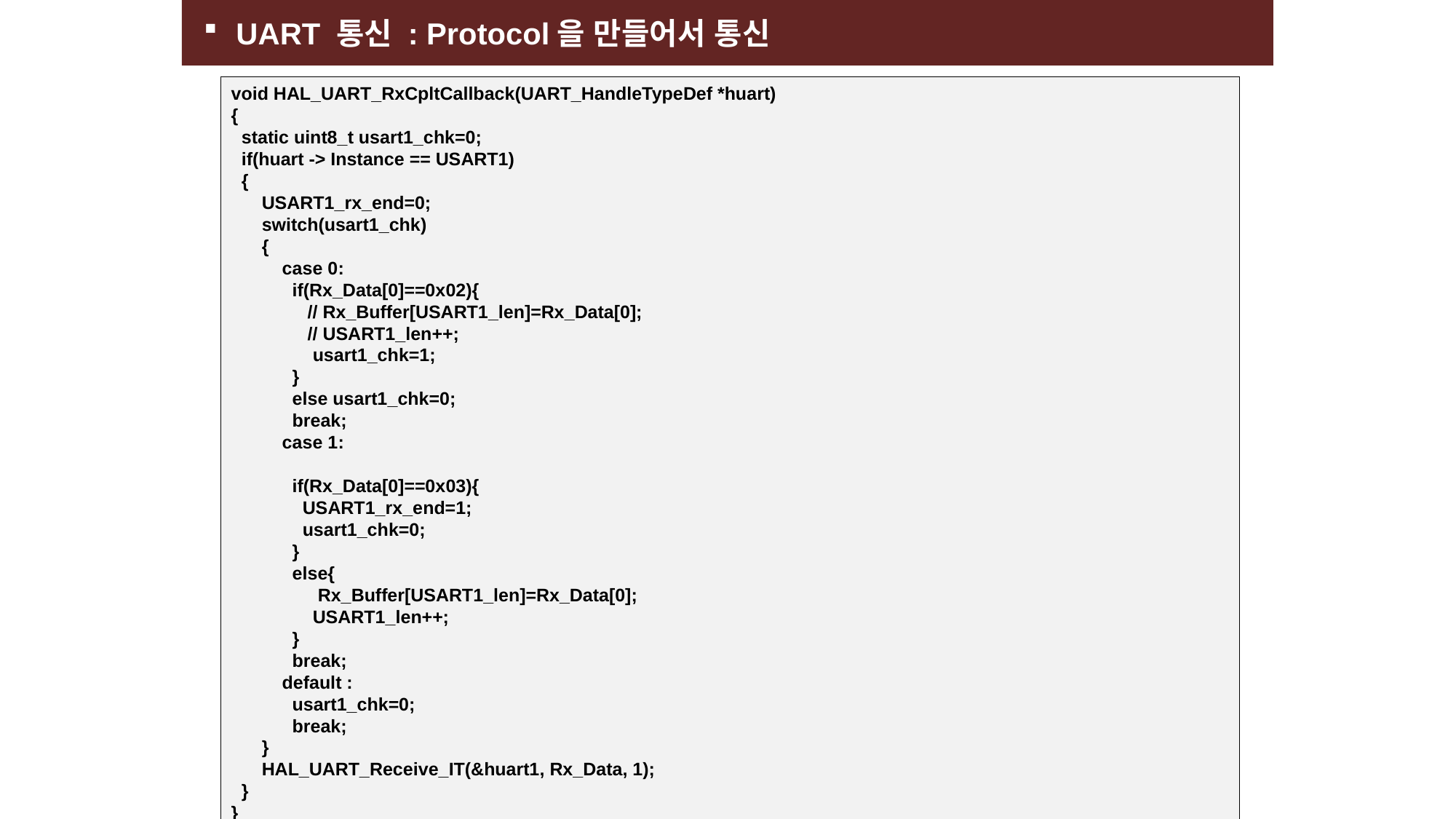

UART 통신 : Protocol을 만들어서 통신
void HAL_UART_RxCpltCallback(UART_HandleTypeDef *huart)
{
  static uint8_t usart1_chk=0;
  if(huart -> Instance == USART1)
  {
      USART1_rx_end=0;
      switch(usart1_chk)
      {
          case 0:
            if(Rx_Data[0]==0x02){
               // Rx_Buffer[USART1_len]=Rx_Data[0];
               // USART1_len++;
                usart1_chk=1;
            }
            else usart1_chk=0;
            break;
          case 1:

            if(Rx_Data[0]==0x03){
              USART1_rx_end=1;
              usart1_chk=0;
            }
            else{
                 Rx_Buffer[USART1_len]=Rx_Data[0];
                USART1_len++;
            }
            break;
          default :
            usart1_chk=0;
            break;
      }
      HAL_UART_Receive_IT(&huart1, Rx_Data, 1);
  }
}